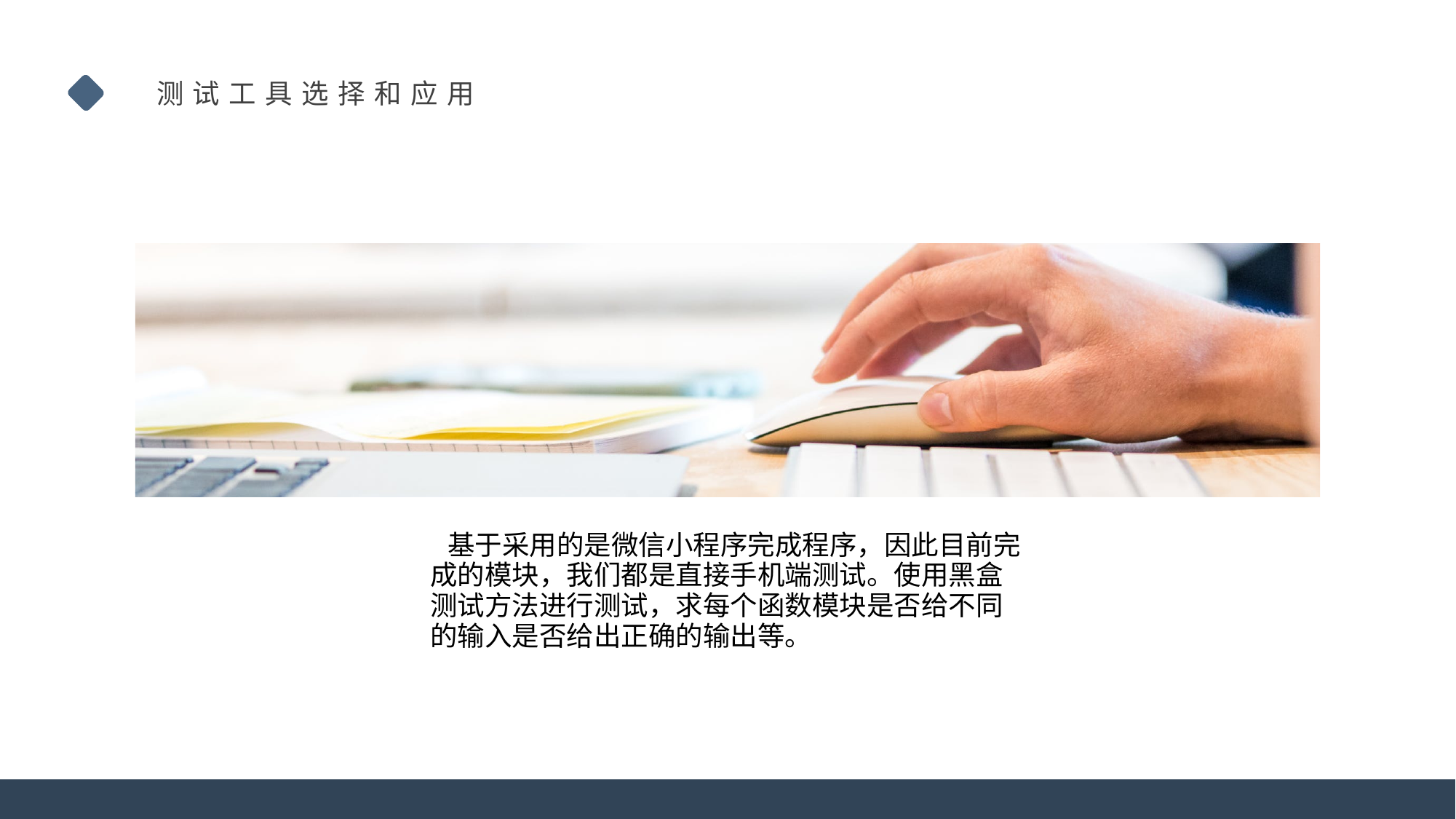

测试工具选择和应用

  基于采用的是微信小程序完成程序，因此目前完成的模块，我们都是直接手机端测试。使用黑盒测试方法进行测试，求每个函数模块是否给不同的输入是否给出正确的输出等。